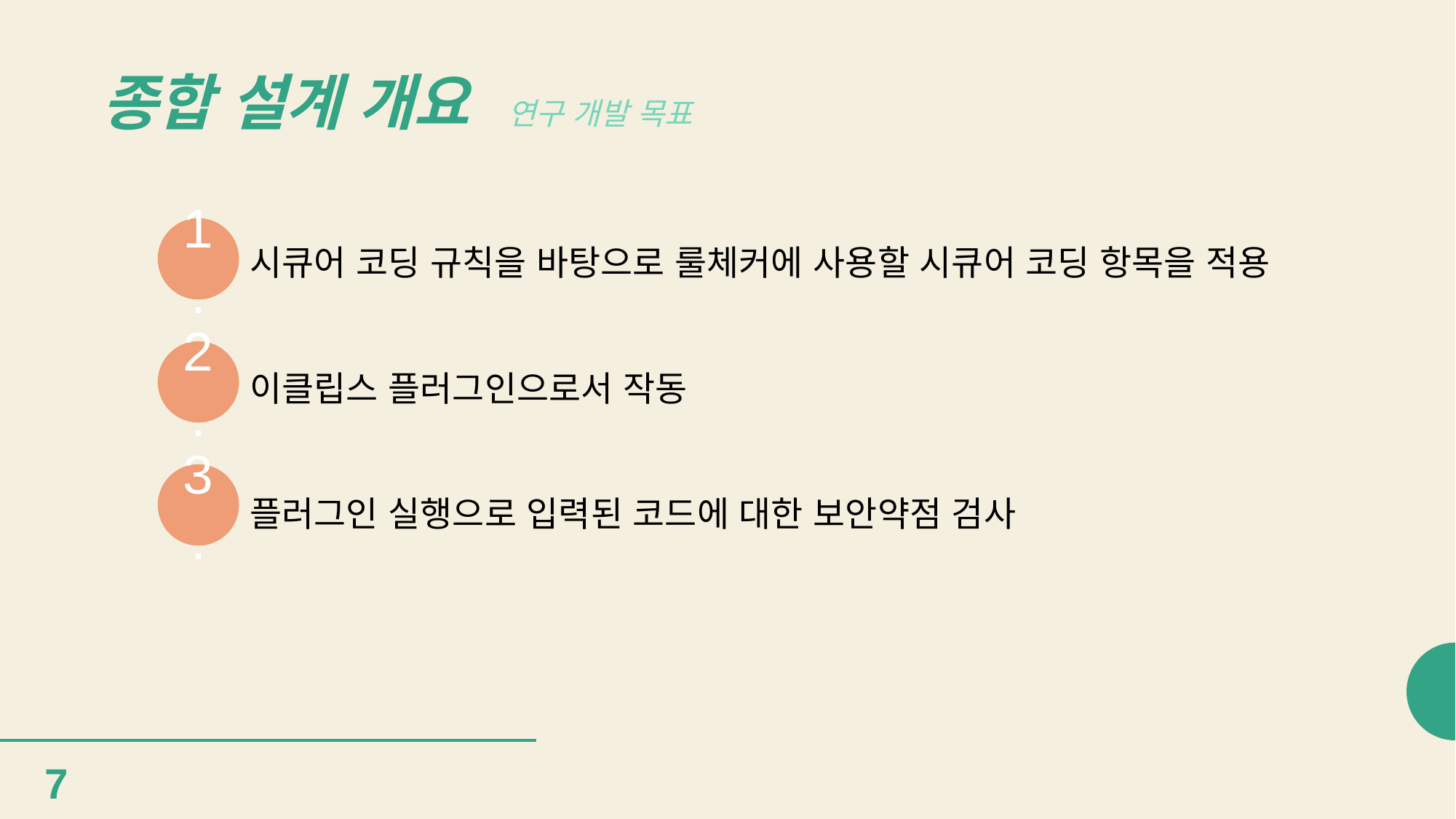

# 종합 설계 개요
연구 개발 목표
1.
시큐어 코딩 규칙을 바탕으로 룰체커에 사용할 시큐어 코딩 항목을 적용

이클립스 플러그인으로서 작동

플러그인 실행으로 입력된 코드에 대한 보안약점 검사
2.
3.
7